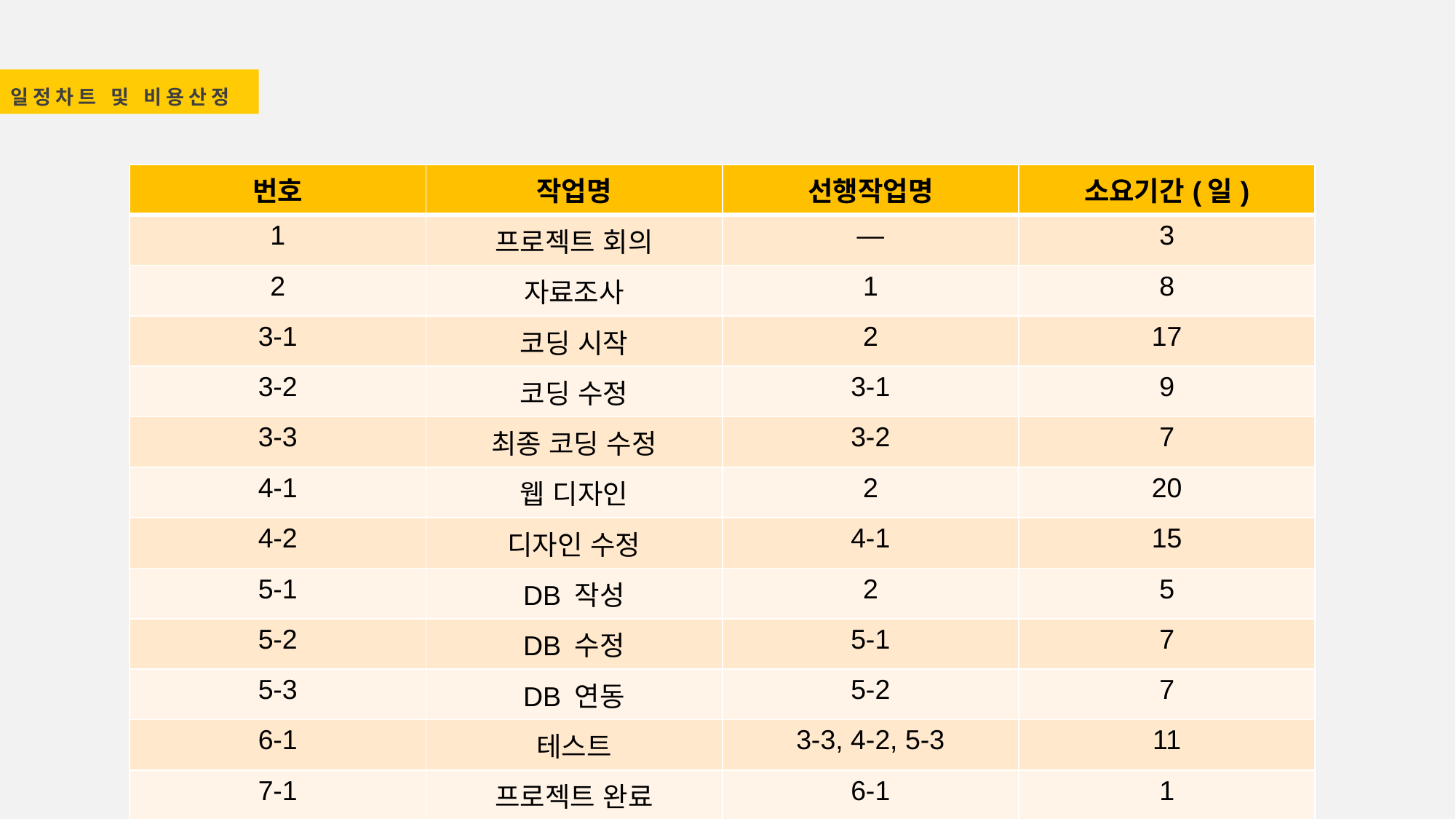

일정차트 및 비용산정

| 번호 | 작업명 | 선행작업명 | 소요기간(일) |
| --- | --- | --- | --- |
| 1 | 프로젝트 회의 | ― | 3 |
| 2 | 자료조사 | 1 | 8 |
| 3-1 | 코딩 시작 | 2 | 17 |
| 3-2 | 코딩 수정 | 3-1 | 9 |
| 3-3 | 최종 코딩 수정 | 3-2 | 7 |
| 4-1 | 웹 디자인 | 2 | 20 |
| 4-2 | 디자인 수정 | 4-1 | 15 |
| 5-1 | DB 작성 | 2 | 5 |
| 5-2 | DB 수정 | 5-1 | 7 |
| 5-3 | DB 연동 | 5-2 | 7 |
| 6-1 | 테스트 | 3-3, 4-2, 5-3 | 11 |
| 7-1 | 프로젝트 완료 | 6-1 | 1 |